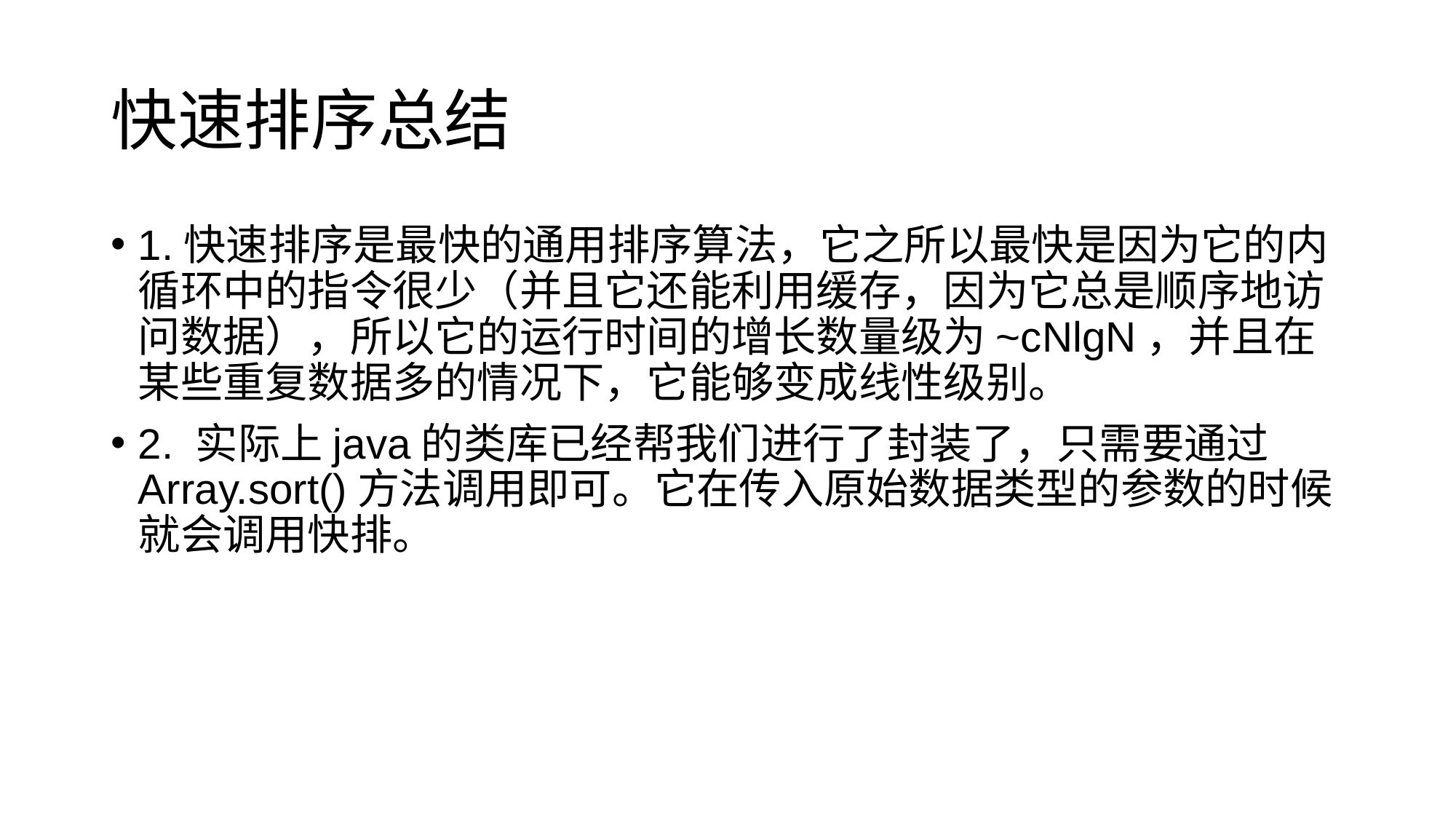

# 快速排序总结
1.快速排序是最快的通用排序算法，它之所以最快是因为它的内循环中的指令很少（并且它还能利用缓存，因为它总是顺序地访问数据），所以它的运行时间的增长数量级为~cNlgN，并且在某些重复数据多的情况下，它能够变成线性级别。
2. 实际上java的类库已经帮我们进行了封装了，只需要通过Array.sort()方法调用即可。它在传入原始数据类型的参数的时候就会调用快排。